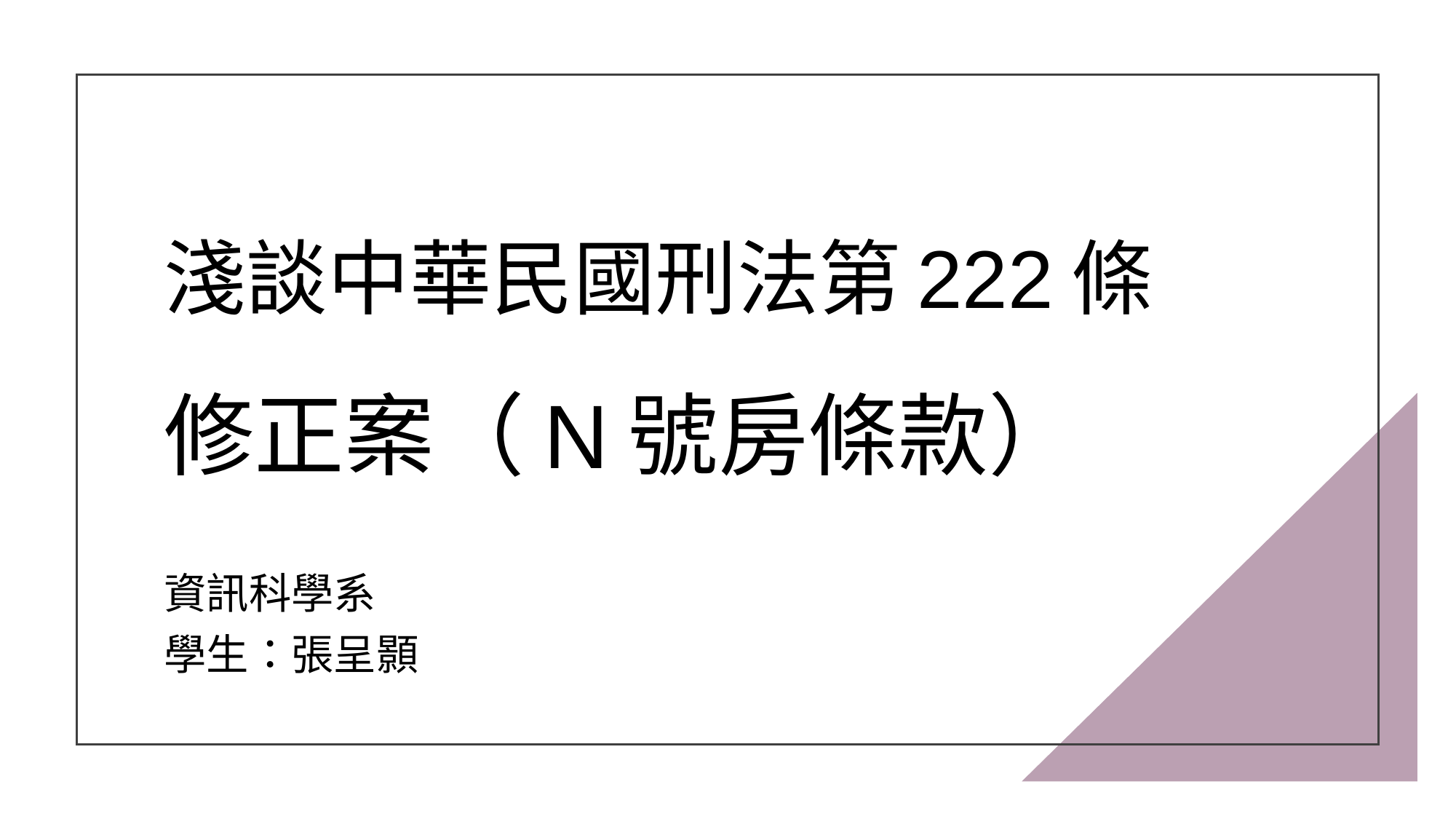

# 淺談中華民國刑法第 222 條 修正案（N號房條款）

資訊科學系
學生：張呈顥